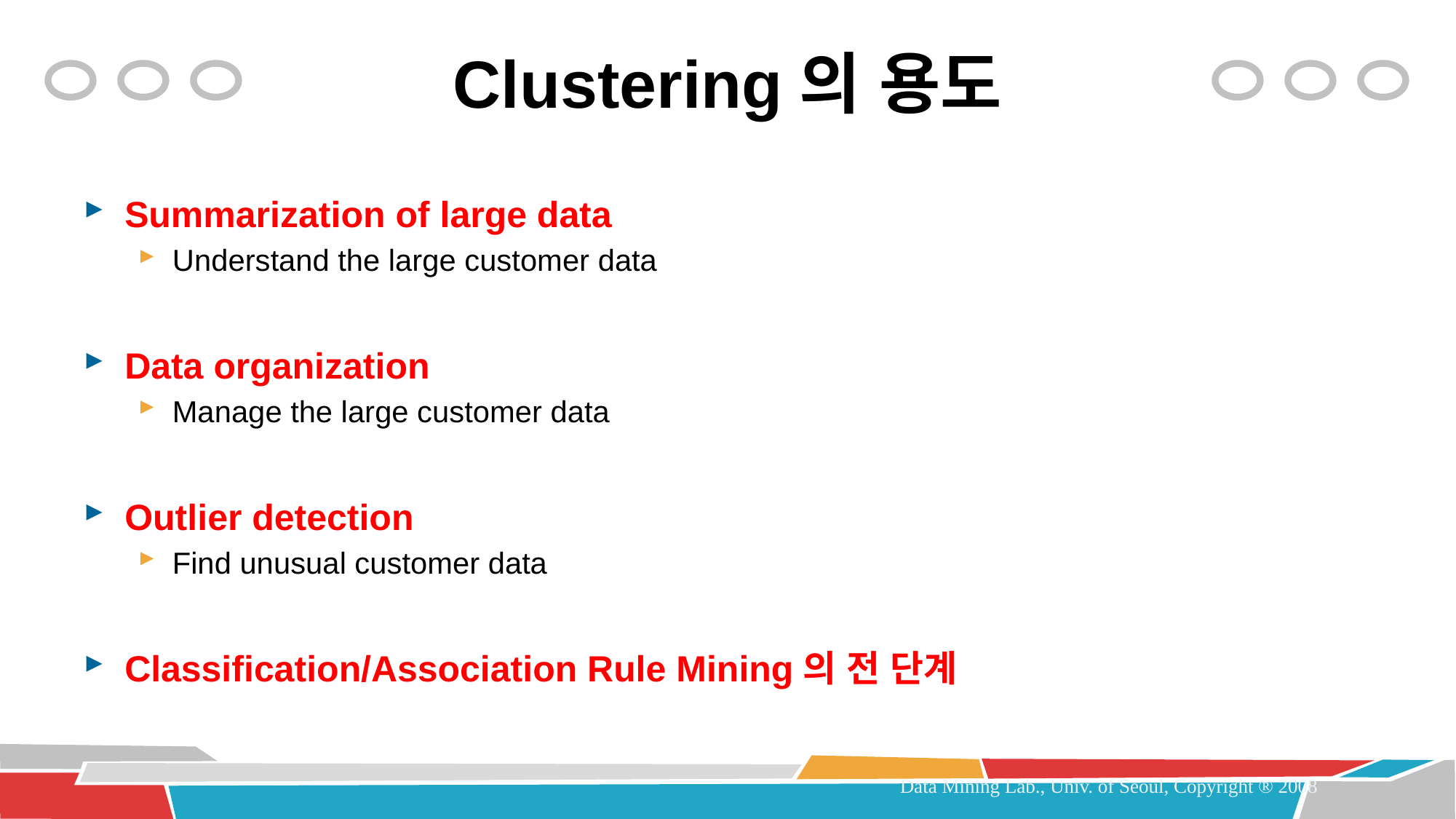

# Clustering의 용도
Summarization of large data
Understand the large customer data

Data organization
Manage the large customer data

Outlier detection
Find unusual customer data

Classification/Association Rule Mining의 전 단계

Data Mining Lab., Univ. of Seoul, Copyright ® 2008